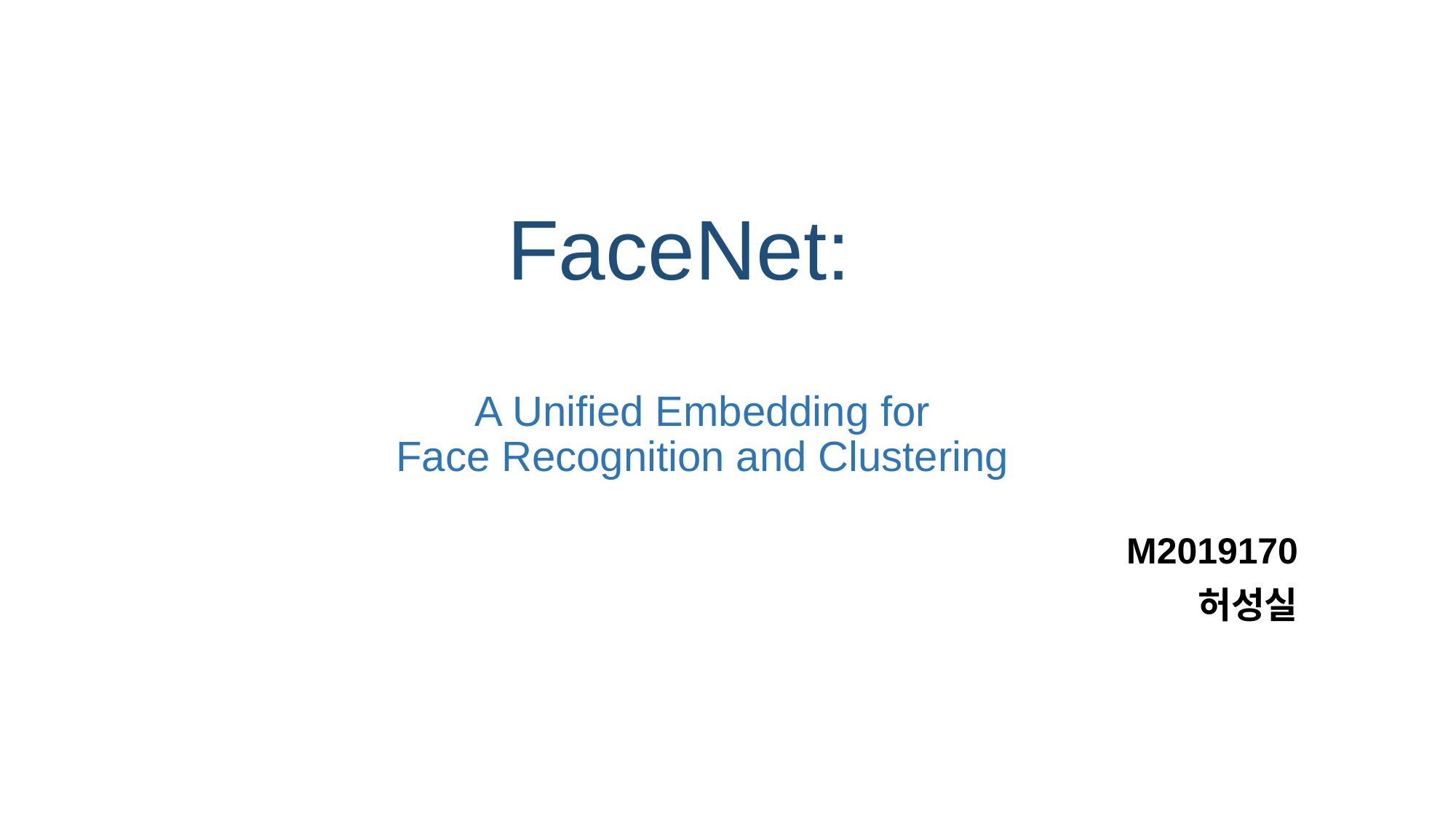

# FaceNet: A Unified Embedding for Face Recognition and Clustering
M2019170
허성실